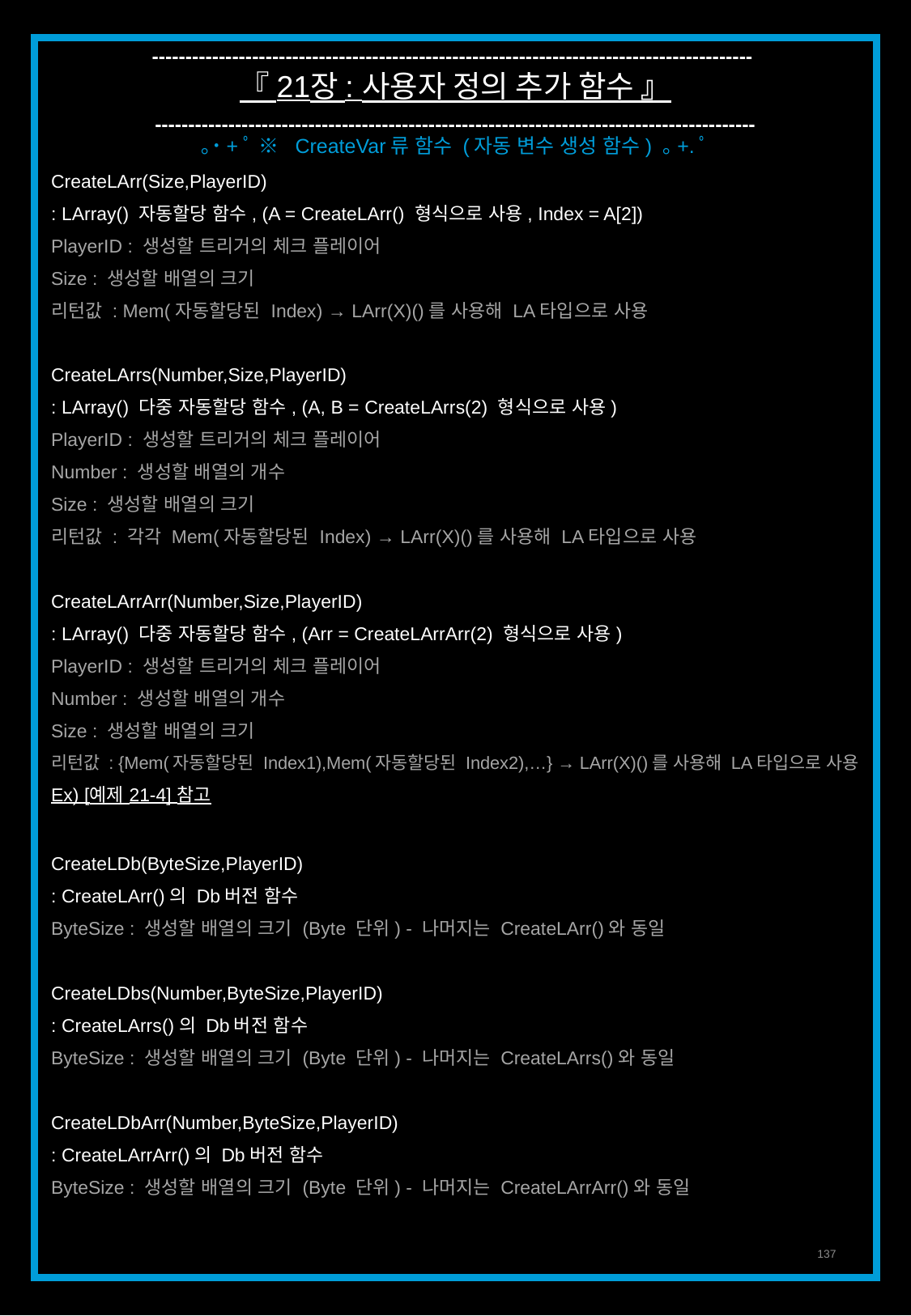

------------------------------------------------------------------------------------------
『 21장 : 사용자 정의 추가 함수 』
------------------------------------------------------------------------------------------

｡˙+ﾟ ※  CreateVar류 함수 (자동 변수 생성 함수) ｡+.ﾟ
CreateLArr(Size,PlayerID)
: LArray() 자동할당 함수, (A = CreateLArr() 형식으로 사용, Index = A[2])
PlayerID : 생성할 트리거의 체크 플레이어
Size : 생성할 배열의 크기
리턴값 : Mem(자동할당된 Index) → LArr(X)()를 사용해 LA타입으로 사용

CreateLArrs(Number,Size,PlayerID)
: LArray() 다중 자동할당 함수, (A, B = CreateLArrs(2) 형식으로 사용)
PlayerID : 생성할 트리거의 체크 플레이어
Number : 생성할 배열의 개수
Size : 생성할 배열의 크기
리턴값 : 각각 Mem(자동할당된 Index) → LArr(X)()를 사용해 LA타입으로 사용

CreateLArrArr(Number,Size,PlayerID)
: LArray() 다중 자동할당 함수, (Arr = CreateLArrArr(2) 형식으로 사용)
PlayerID : 생성할 트리거의 체크 플레이어
Number : 생성할 배열의 개수
Size : 생성할 배열의 크기
리턴값 : {Mem(자동할당된 Index1),Mem(자동할당된 Index2),…} → LArr(X)()를 사용해 LA타입으로 사용
Ex) [예제 21-4] 참고

CreateLDb(ByteSize,PlayerID)
: CreateLArr()의 Db버전 함수
ByteSize : 생성할 배열의 크기 (Byte 단위) - 나머지는 CreateLArr()와 동일

CreateLDbs(Number,ByteSize,PlayerID)
: CreateLArrs()의 Db버전 함수
ByteSize : 생성할 배열의 크기 (Byte 단위) - 나머지는 CreateLArrs()와 동일

CreateLDbArr(Number,ByteSize,PlayerID)
: CreateLArrArr()의 Db버전 함수
ByteSize : 생성할 배열의 크기 (Byte 단위) - 나머지는 CreateLArrArr()와 동일
137